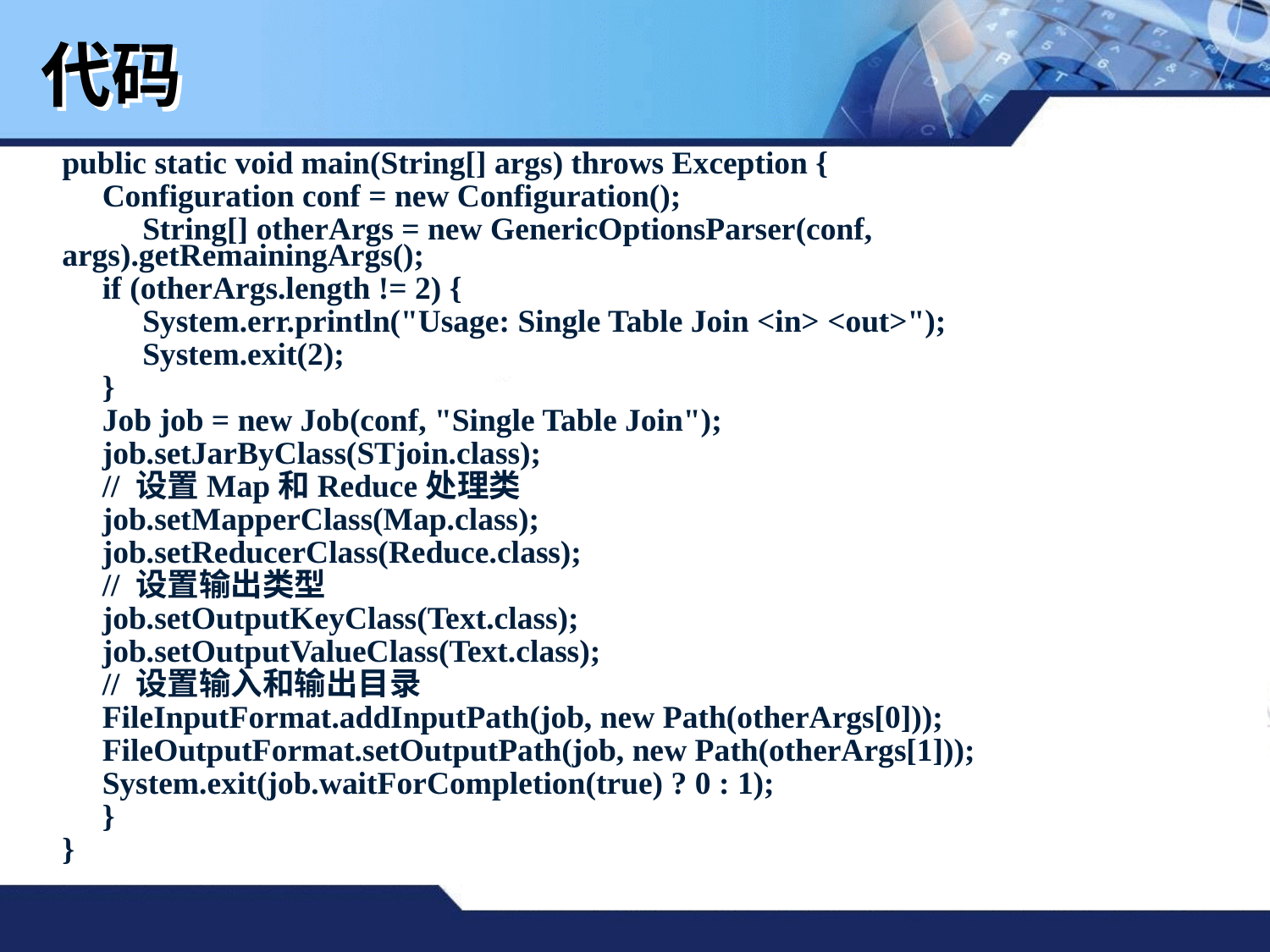

# 代码
public static void main(String[] args) throws Exception {
     Configuration conf = new Configuration();
          String[] otherArgs = new GenericOptionsParser(conf, args).getRemainingArgs();
     if (otherArgs.length != 2) {
          System.err.println("Usage: Single Table Join <in> <out>");
          System.exit(2);
     }
     Job job = new Job(conf, "Single Table Join");
     job.setJarByClass(STjoin.class);
     // 设置Map和Reduce处理类
     job.setMapperClass(Map.class);
     job.setReducerClass(Reduce.class);
     // 设置输出类型
     job.setOutputKeyClass(Text.class);
     job.setOutputValueClass(Text.class);
     // 设置输入和输出目录
     FileInputFormat.addInputPath(job, new Path(otherArgs[0]));
     FileOutputFormat.setOutputPath(job, new Path(otherArgs[1]));
     System.exit(job.waitForCompletion(true) ? 0 : 1);
     }
}